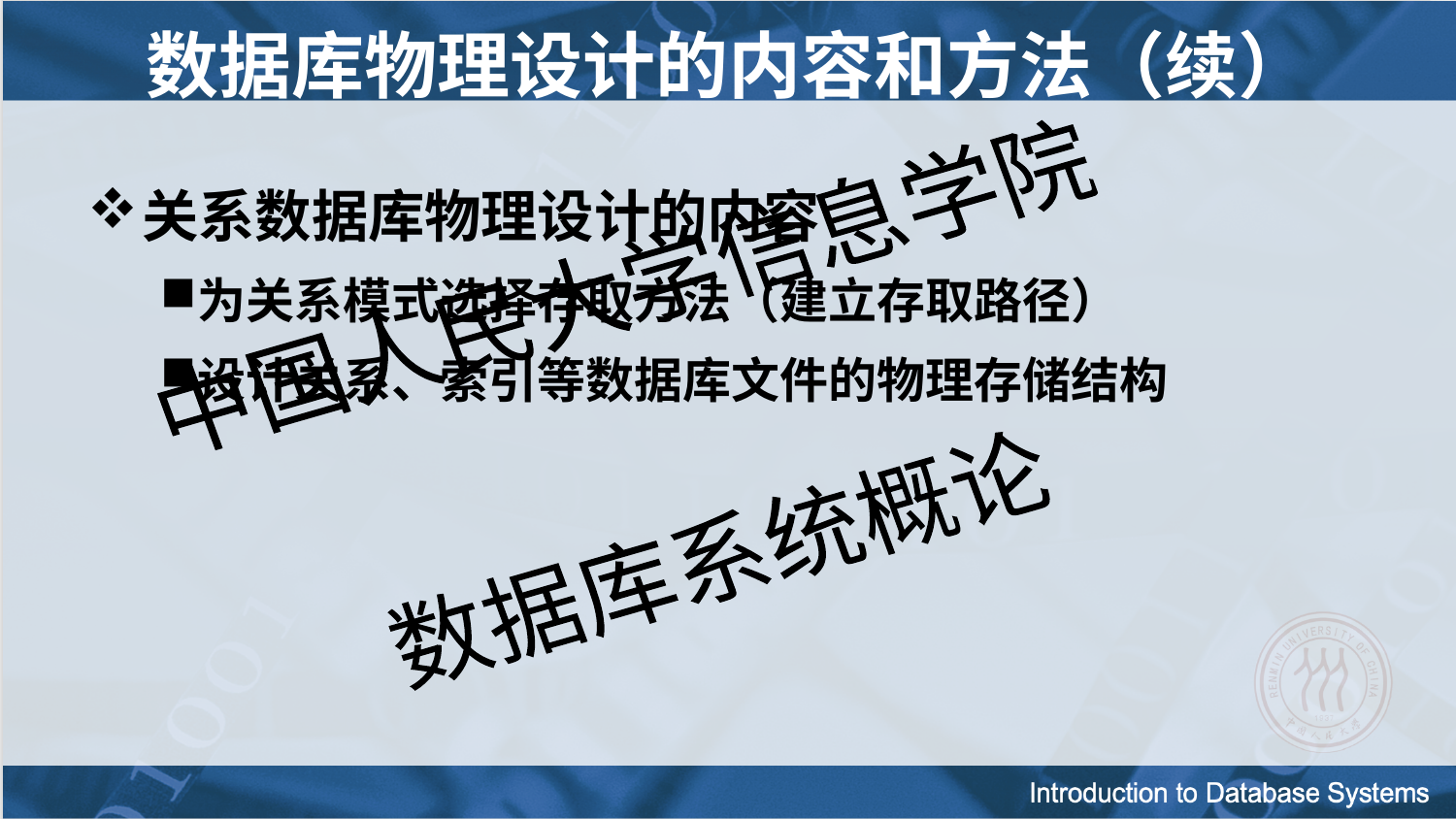

数据库物理设计的内容和方法（续）
关系数据库物理设计的内容
为关系模式选择存取方法（建立存取路径）
设计关系、索引等数据库文件的物理存储结构